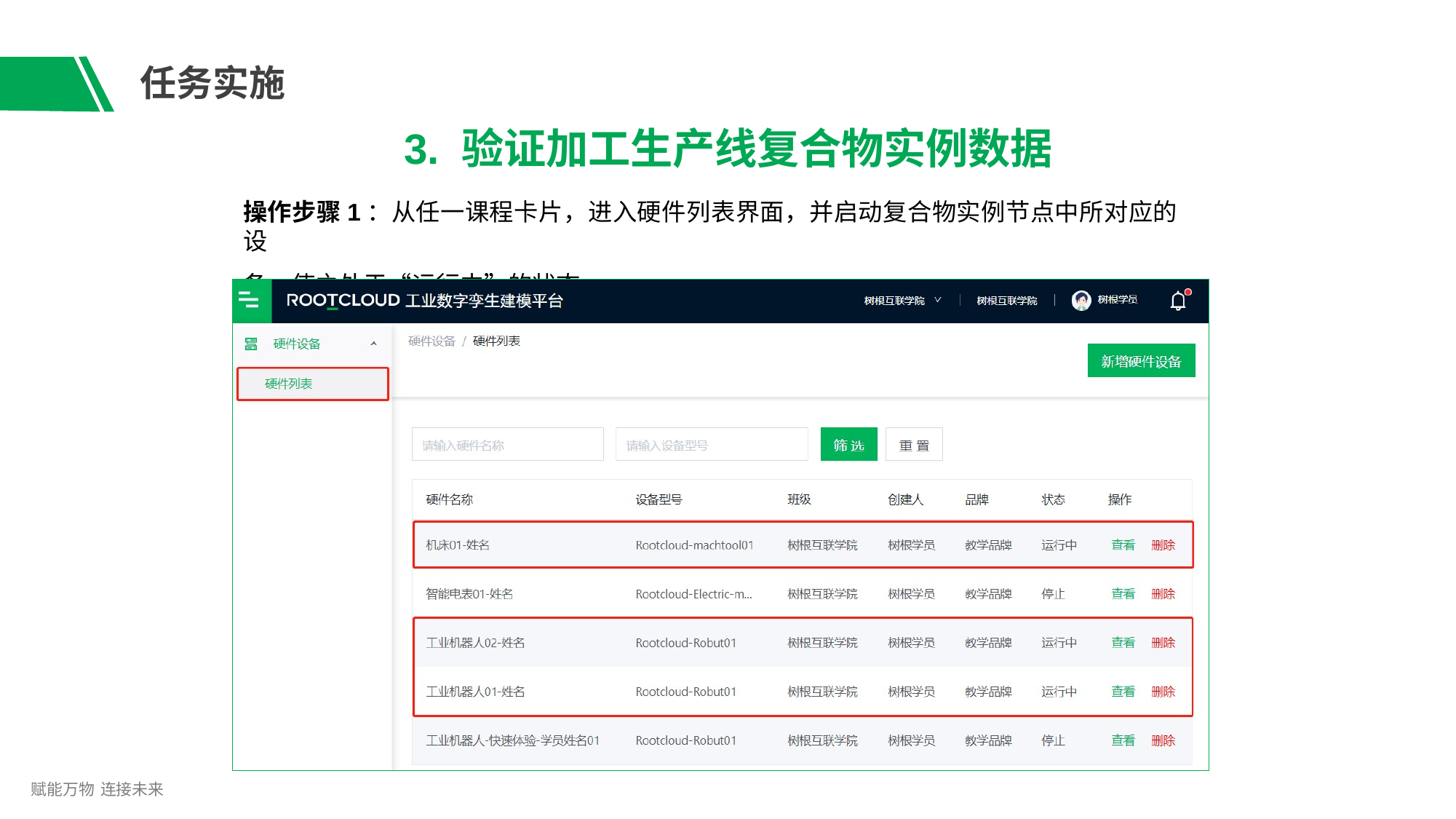

# 任务实施
3. 验证加工生产线复合物实例数据
操作步骤1：从任一课程卡片，进入硬件列表界面，并启动复合物实例节点中所对应的设
备，使之处于“运行中”的状态。

赋能万物 连接未来